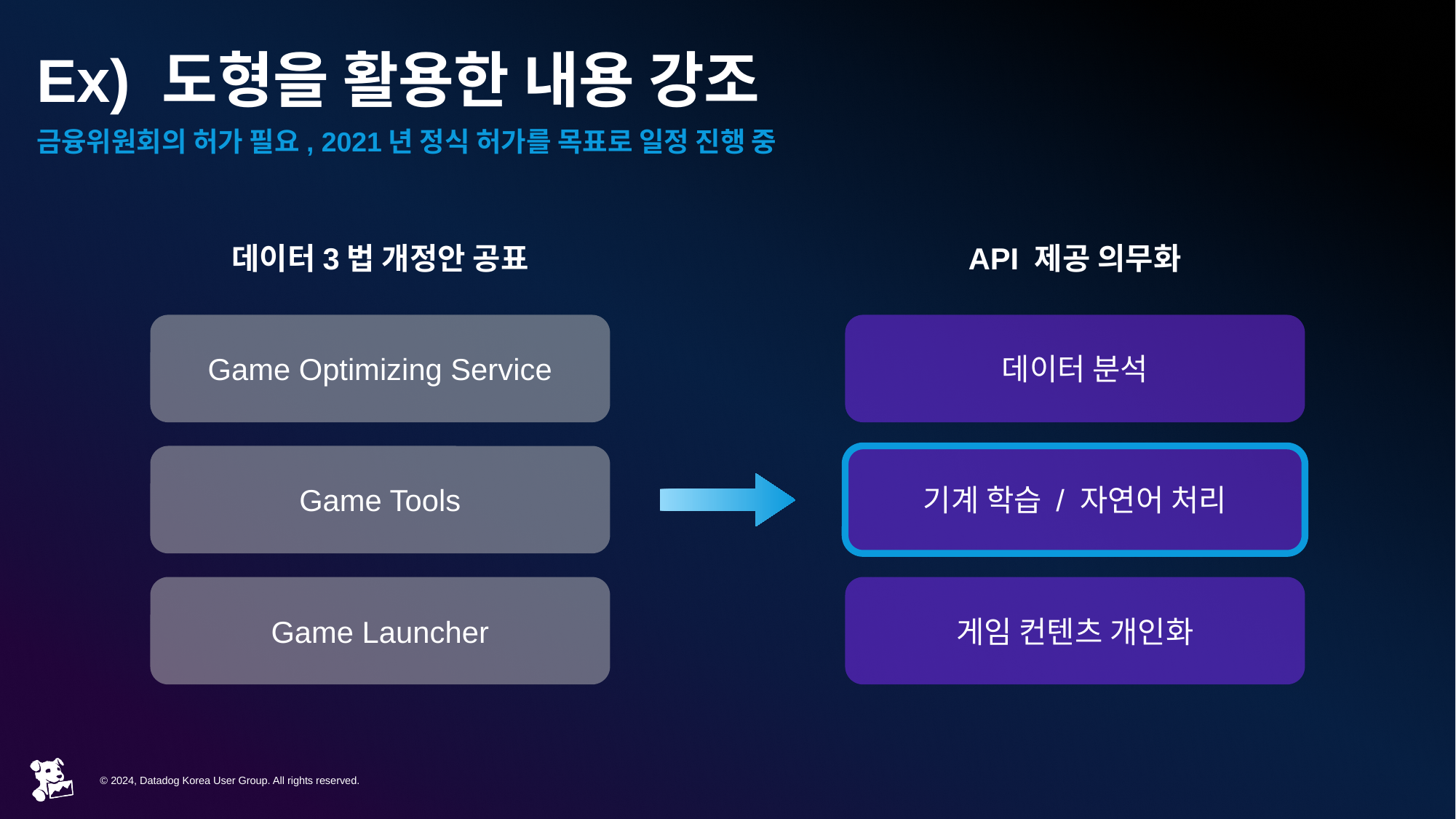

# Ex) 도형을 활용한 내용 강조
금융위원회의 허가 필요, 2021년 정식 허가를 목표로 일정 진행 중
데이터3법 개정안 공표
API 제공 의무화
Game Optimizing Service
데이터 분석
Game Tools
기계 학습 / 자연어 처리

Game Launcher
게임 컨텐츠 개인화